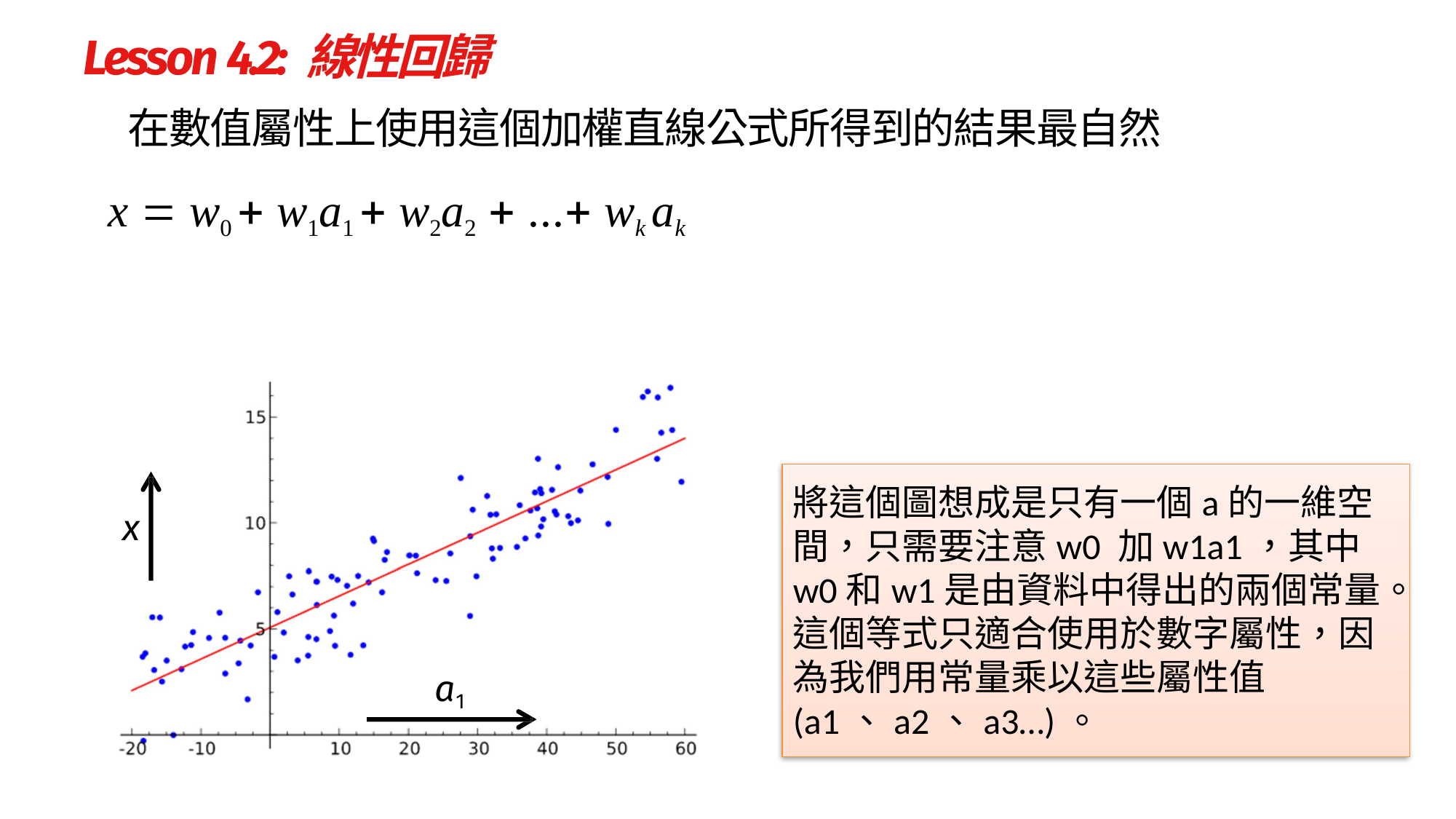

# Lesson 4.2: 線性回歸
在數值屬性上使用這個加權直線公式所得到的結果最自然
x = w0 + w1a1 + w2a2 + ...+ wk ak

將這個圖想成是只有一個a的一維空間，只需要注意w0 加w1a1，其中w0和w1是由資料中得出的兩個常量。
這個等式只適合使用於數字屬性，因為我們用常量乘以這些屬性值(a1、a2、a3…)。

x
a1